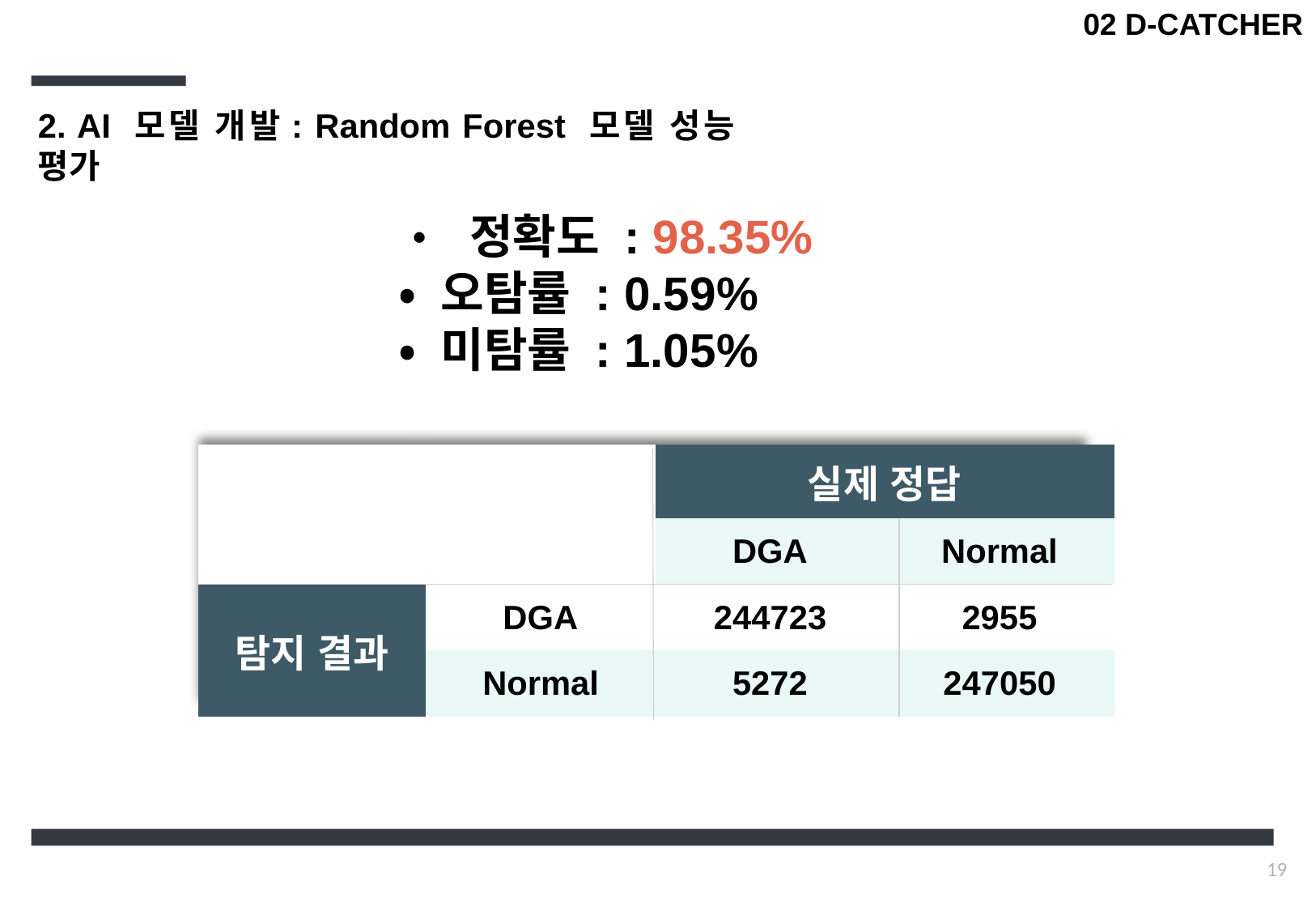

02 D-CATCHER

2. AI 모델 개발: Random Forest 모델 성능 평가
•  정확도 : 98.35%
• 오탐률 : 0.59%
• 미탐률 : 1.05%
|  |  | 실제 정답 |  |
| --- | --- | --- | --- |
|  |  | DGA | Normal |
| 탐지 결과 | DGA | 244723 | 2955 |
|  | Normal | 5272 | 247050 |

19